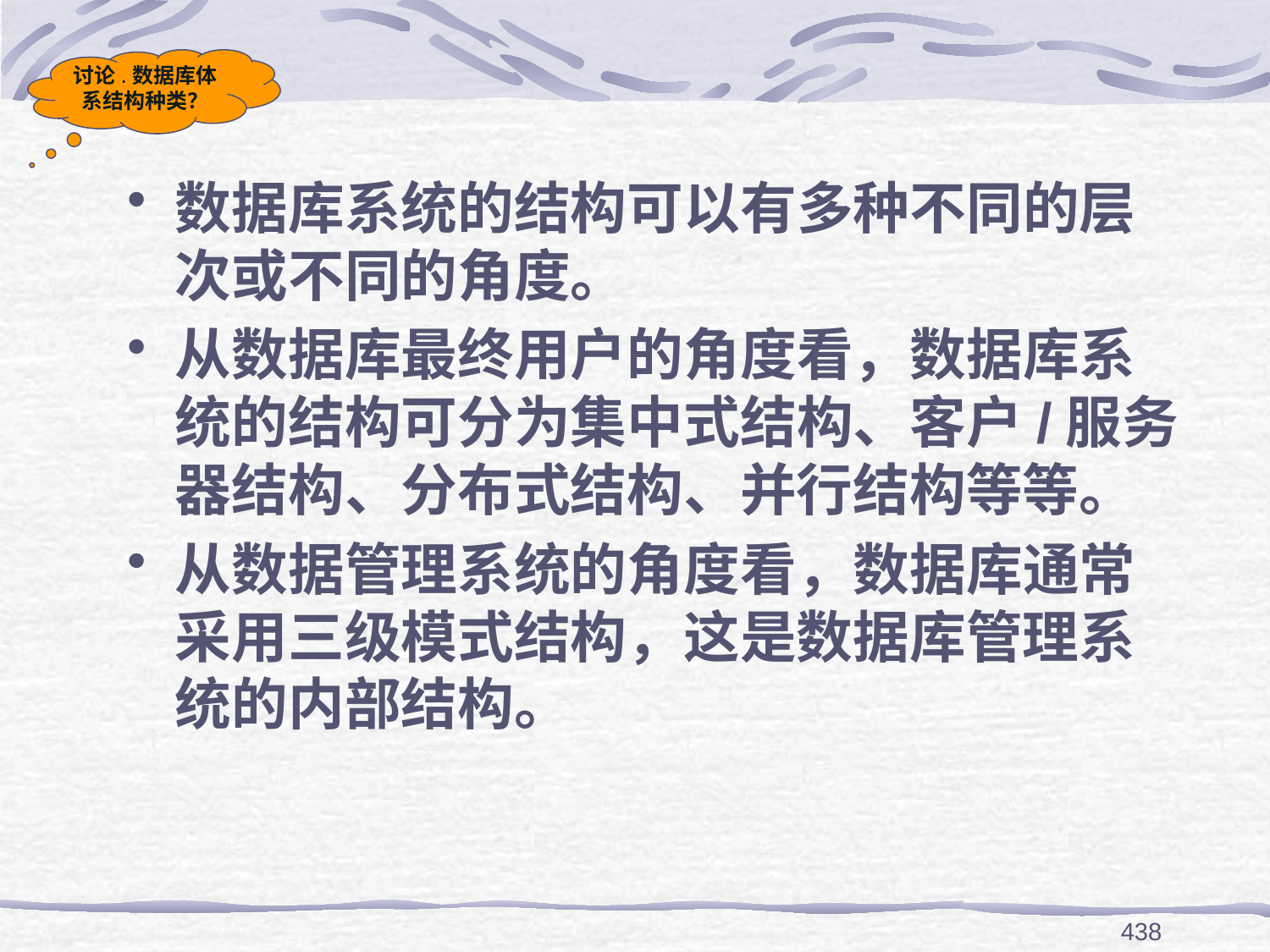

讨论.数据库体系结构种类？

数据库系统的结构可以有多种不同的层次或不同的角度。
从数据库最终用户的角度看，数据库系统的结构可分为集中式结构、客户/服务器结构、分布式结构、并行结构等等。
从数据管理系统的角度看，数据库通常采用三级模式结构，这是数据库管理系统的内部结构。
438